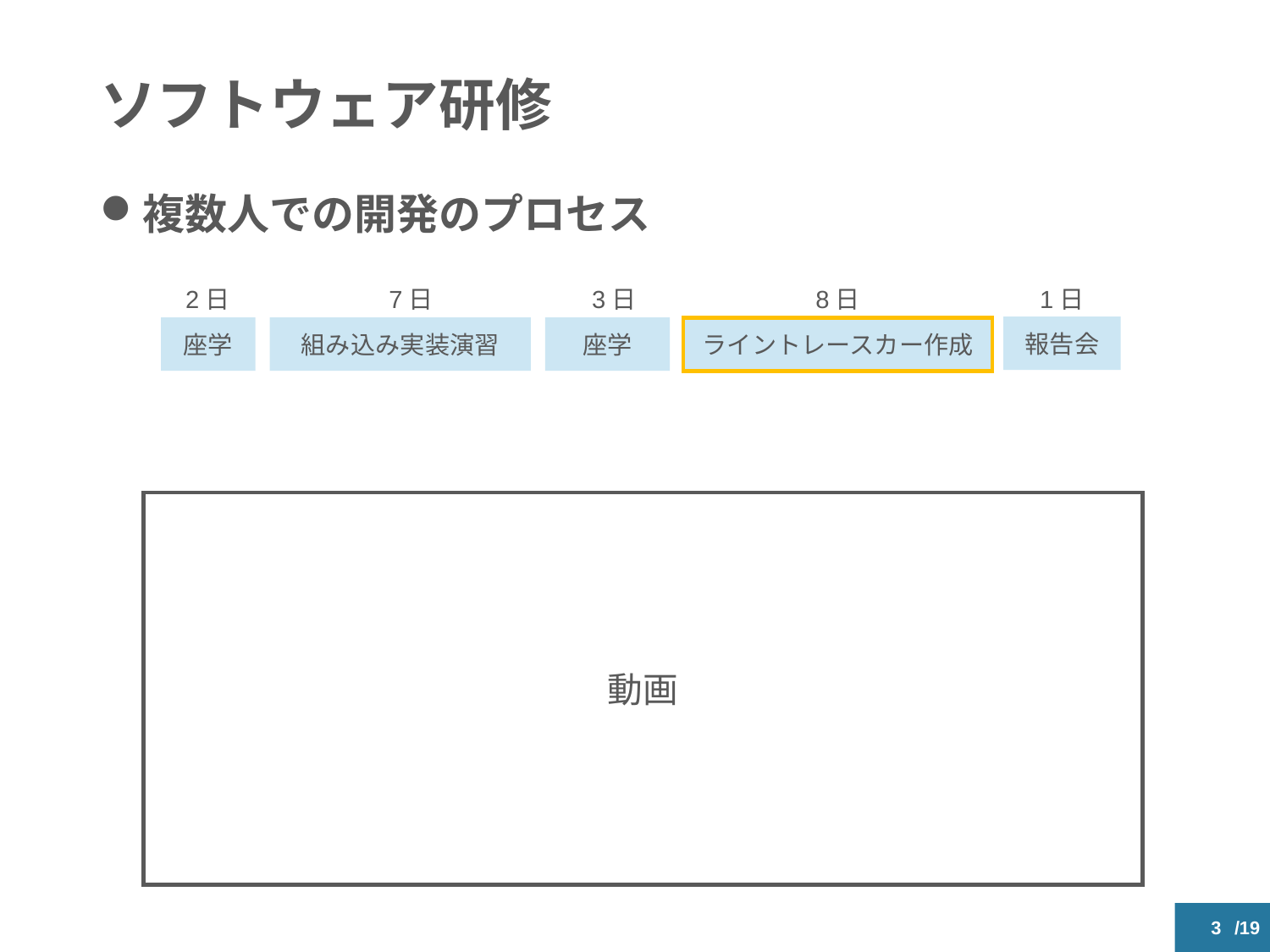

# ソフトウェア研修
複数人での開発のプロセス

2日
7日
3日
8日
1日
報告会
座学
組み込み実装演習
座学
ライントレースカー作成
動画
3